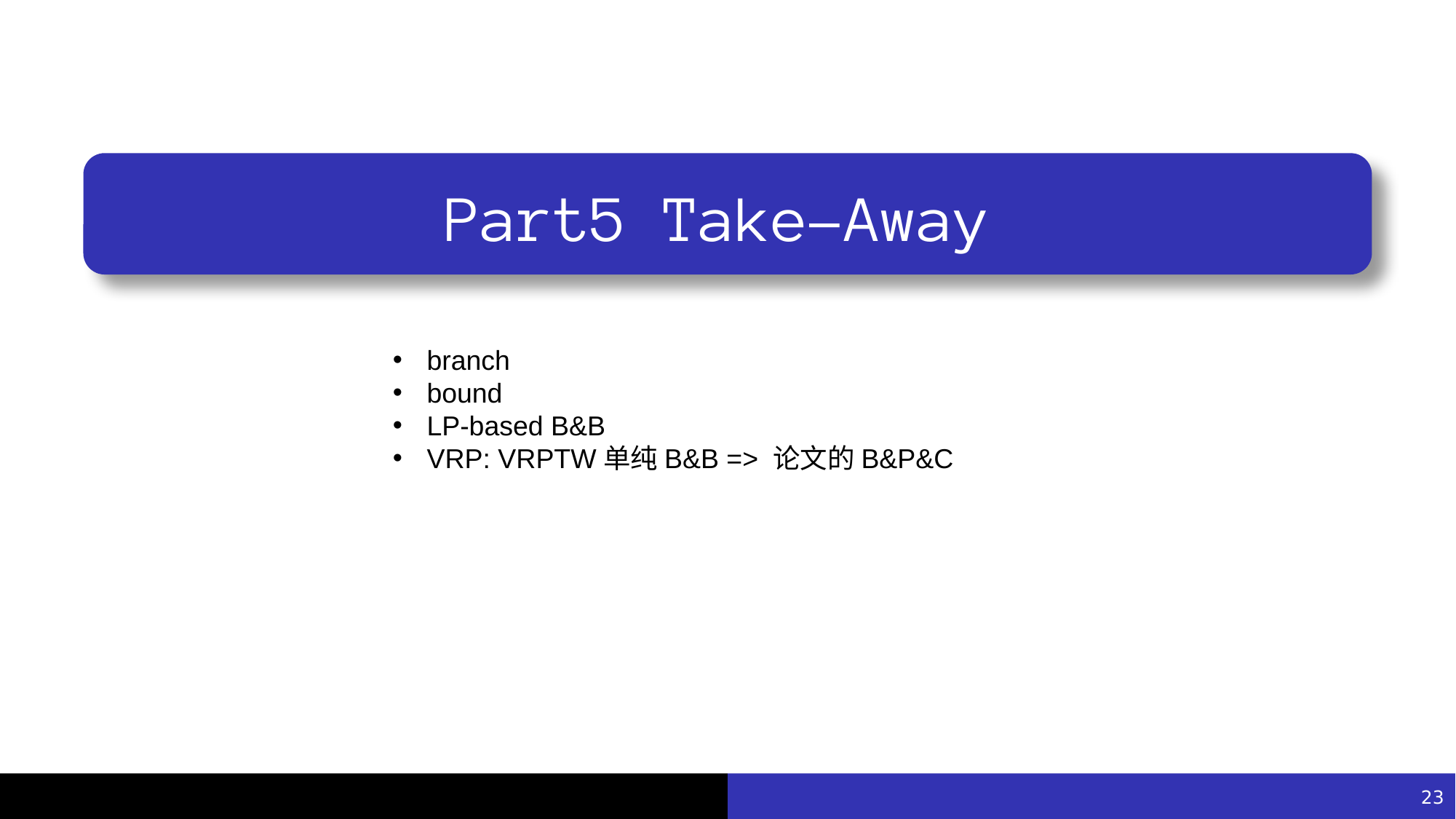

# Part5 Take-Away
branch
bound
LP-based B&B
VRP: VRPTW单纯B&B => 论文的B&P&C

23